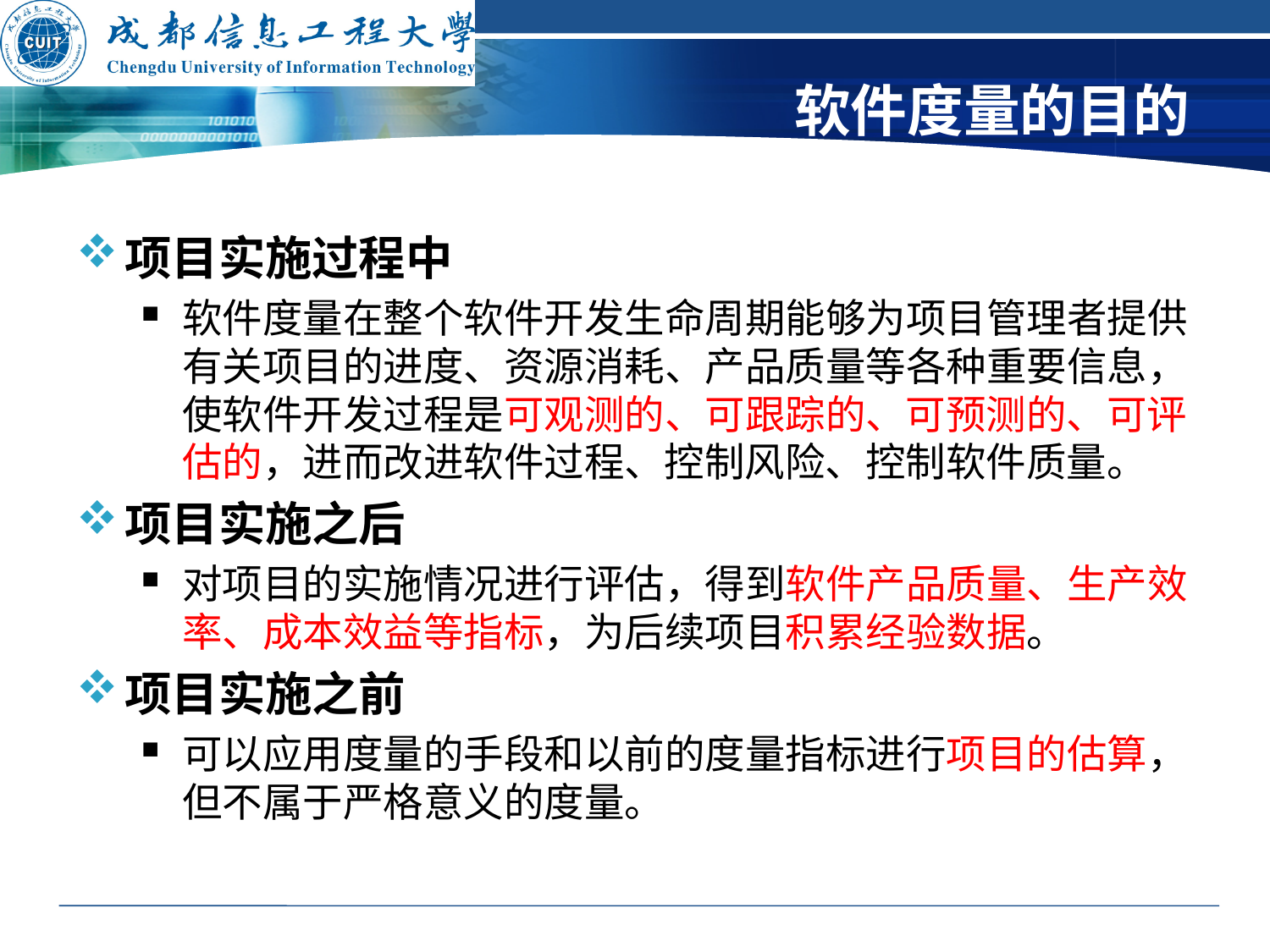

# 软件度量的目的
项目实施过程中
软件度量在整个软件开发生命周期能够为项目管理者提供有关项目的进度、资源消耗、产品质量等各种重要信息，使软件开发过程是可观测的、可跟踪的、可预测的、可评估的，进而改进软件过程、控制风险、控制软件质量。
项目实施之后
对项目的实施情况进行评估，得到软件产品质量、生产效率、成本效益等指标，为后续项目积累经验数据。
项目实施之前
可以应用度量的手段和以前的度量指标进行项目的估算，但不属于严格意义的度量。